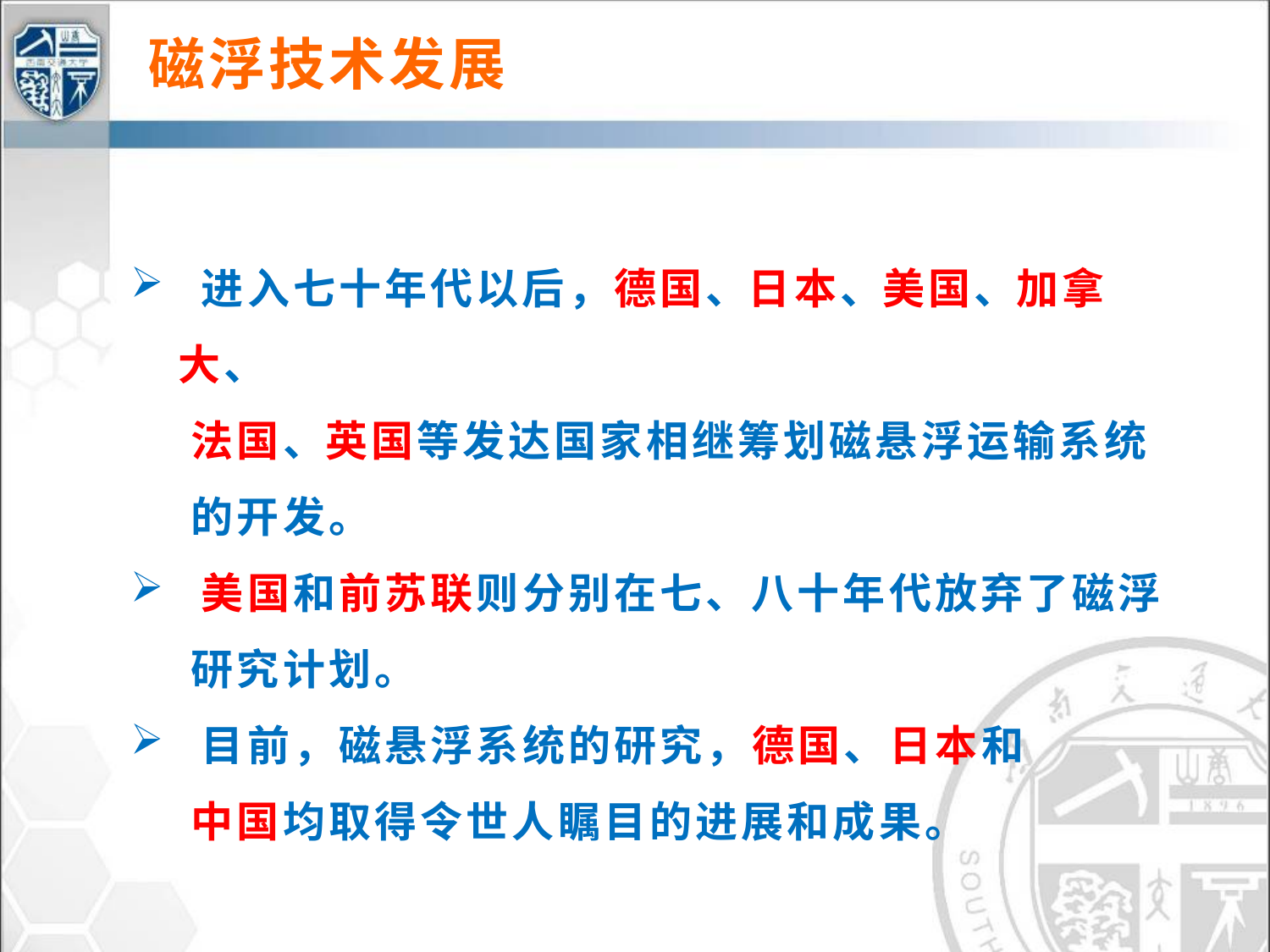

磁浮技术发展
 进入七十年代以后，德国、日本、美国、加拿大、
 法国、英国等发达国家相继筹划磁悬浮运输系统
 的开发。
 美国和前苏联则分别在七、八十年代放弃了磁浮
 研究计划。
 目前，磁悬浮系统的研究，德国、日本和
 中国均取得令世人瞩目的进展和成果。